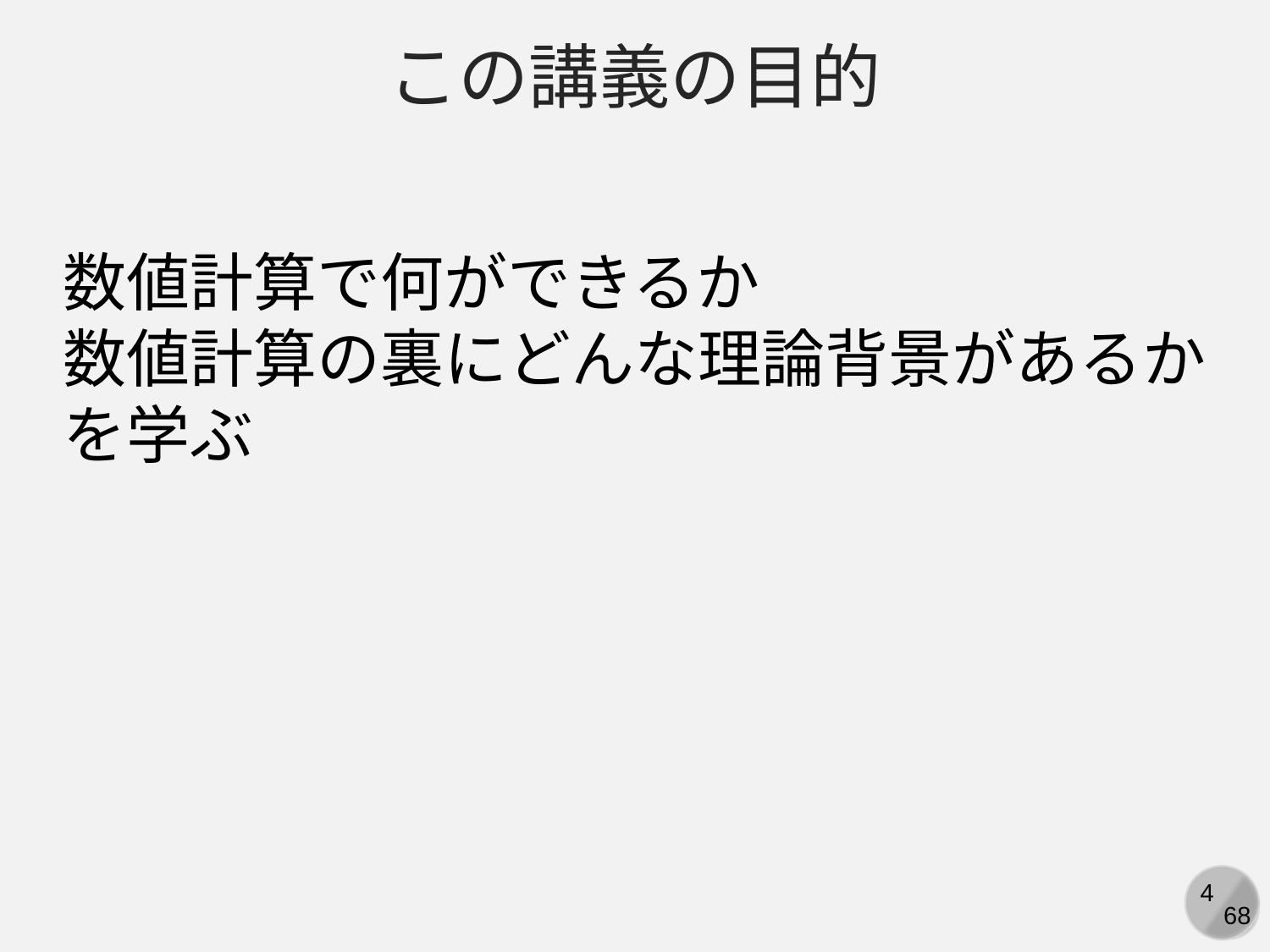

この講義の目的
数値計算で何ができるか
数値計算の裏にどんな理論背景があるか
を学ぶ